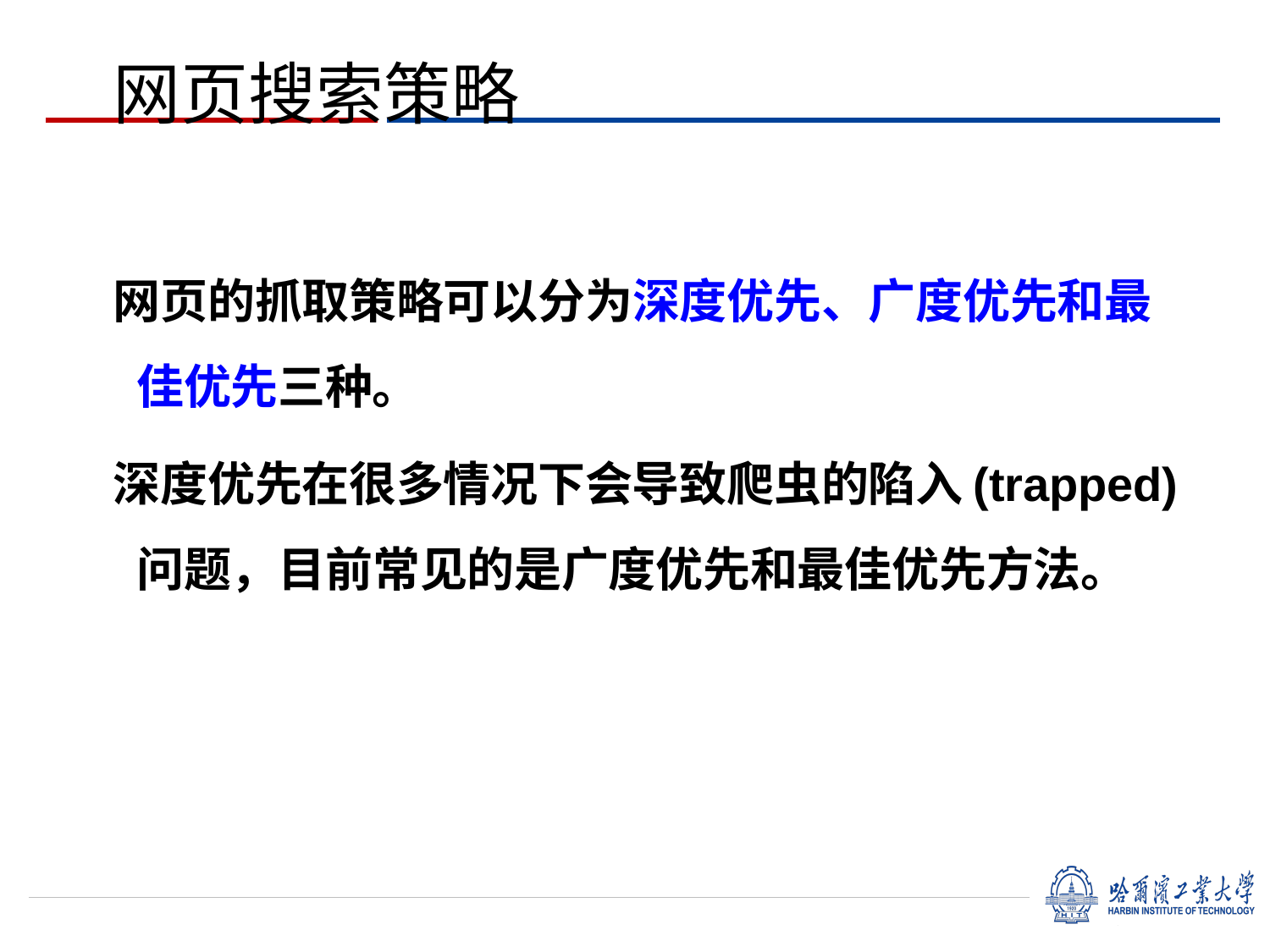

网页搜索策略

网页的抓取策略可以分为深度优先、广度优先和最佳优先三种。
深度优先在很多情况下会导致爬虫的陷入(trapped)问题，目前常见的是广度优先和最佳优先方法。